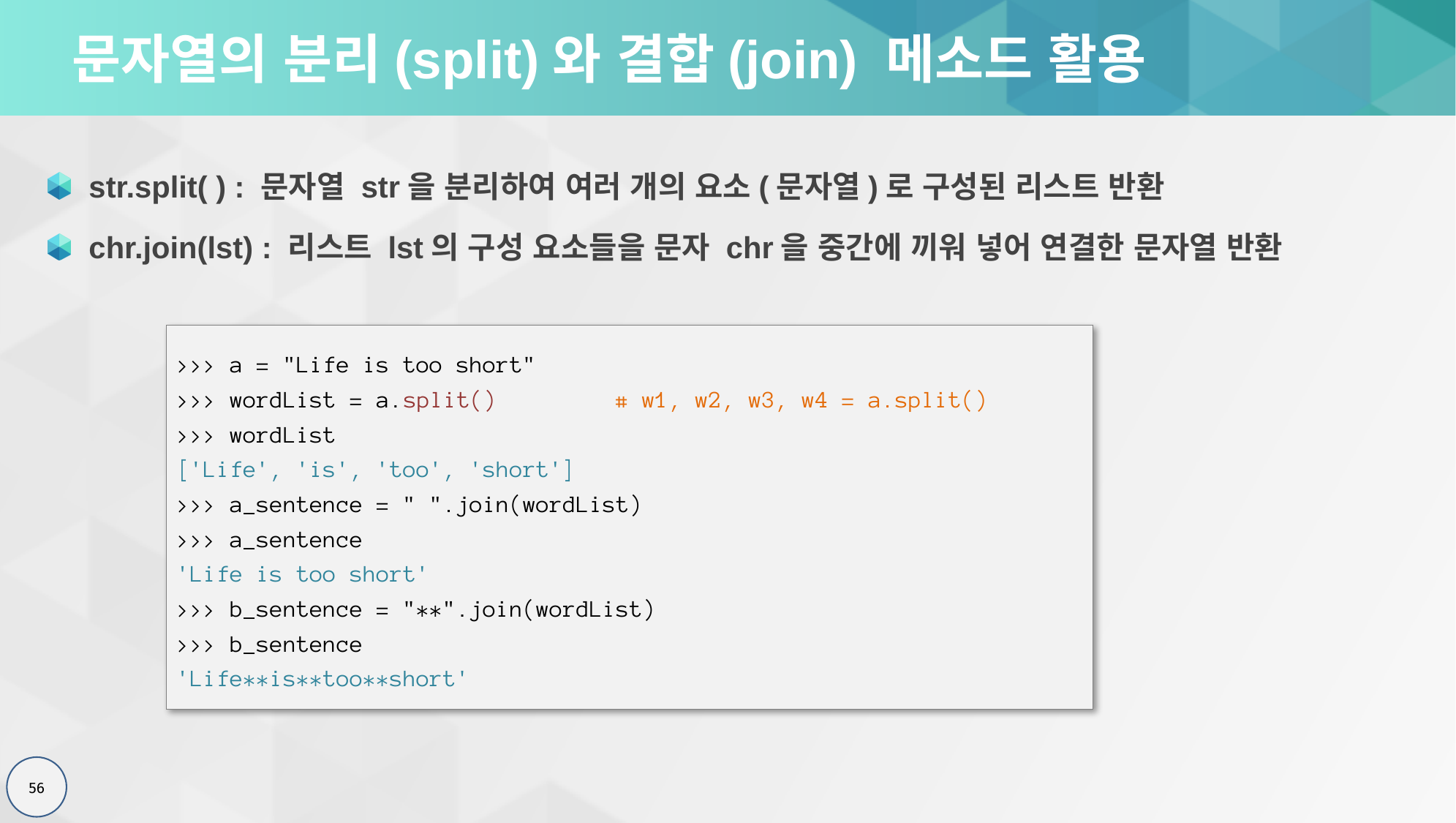

# 문자열의 분리(split)와 결합(join) 메소드 활용
str.split( ) : 문자열 str을 분리하여 여러 개의 요소(문자열)로 구성된 리스트 반환
chr.join(lst) : 리스트 lst의 구성 요소들을 문자 chr을 중간에 끼워 넣어 연결한 문자열 반환
>>> a = "Life is too short"
>>> wordList = a.split()		# w1, w2, w3, w4 = a.split()
>>> wordList
['Life', 'is', 'too', 'short']
>>> a_sentence = " ".join(wordList)
>>> a_sentence
'Life is too short'
>>> b_sentence = "**".join(wordList)
>>> b_sentence
'Life**is**too**short'